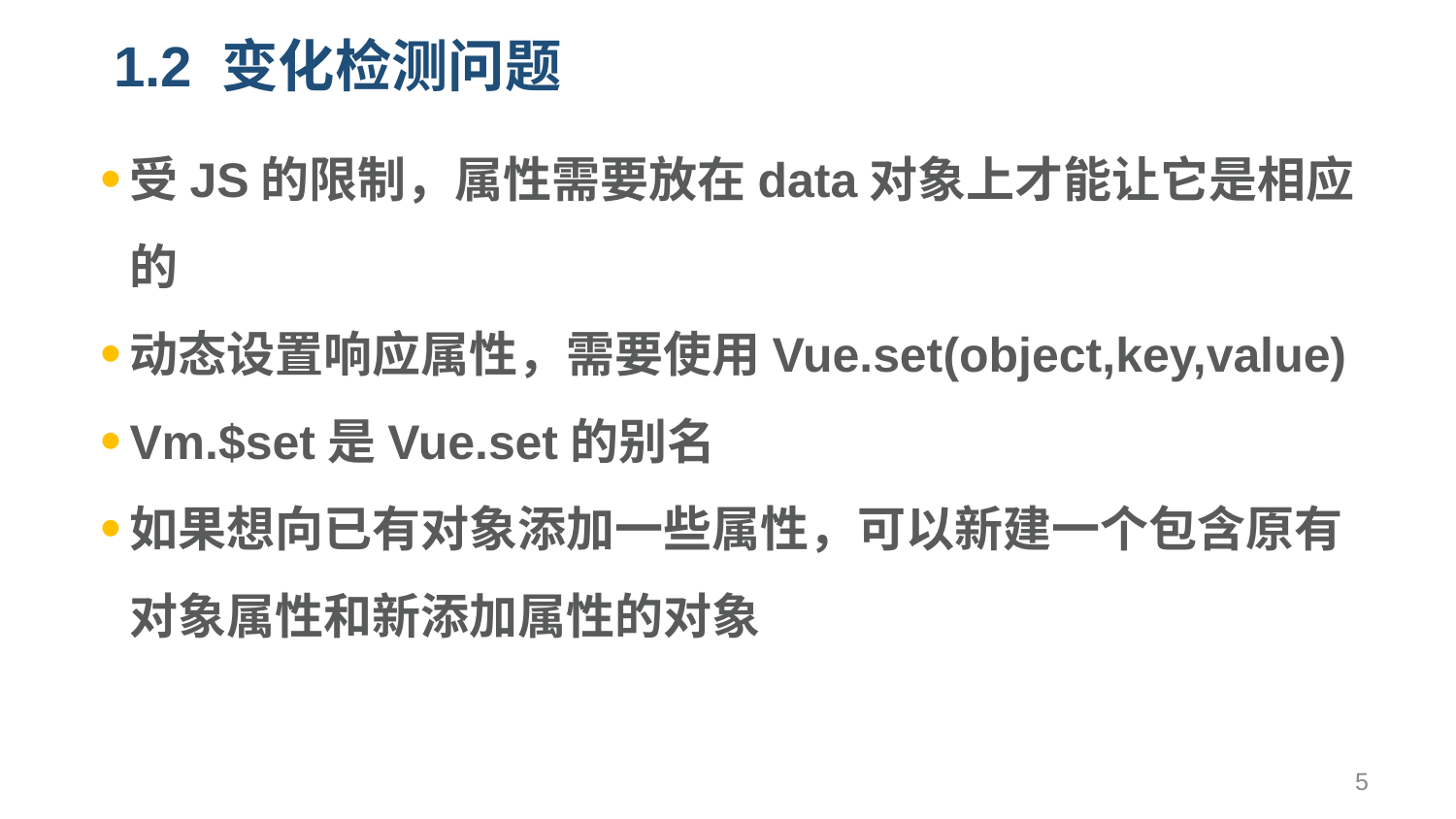

# 1.2 变化检测问题
受JS的限制，属性需要放在data对象上才能让它是相应的
动态设置响应属性，需要使用Vue.set(object,key,value)
Vm.$set是Vue.set的别名
如果想向已有对象添加一些属性，可以新建一个包含原有对象属性和新添加属性的对象
5